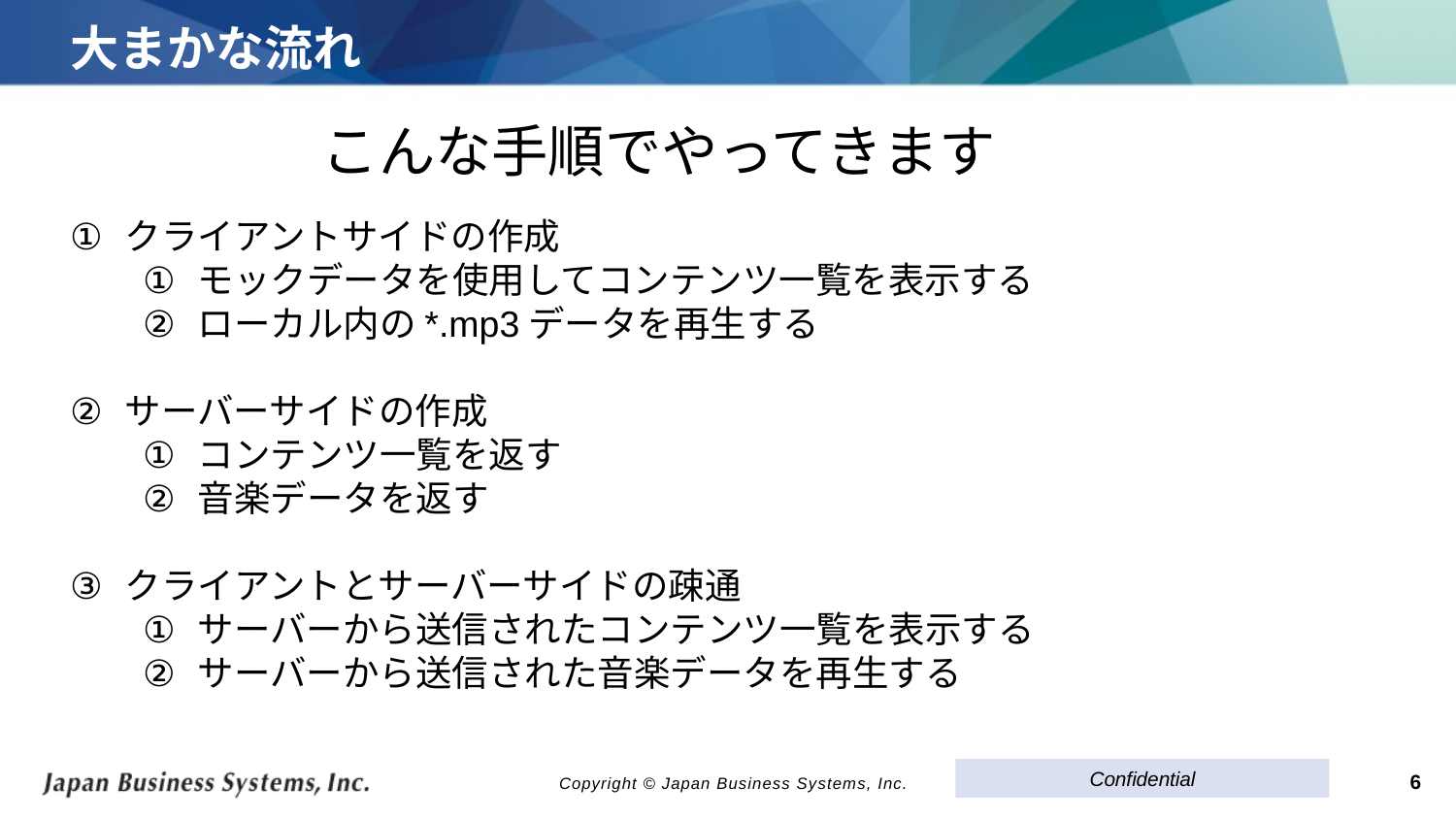

# 大まかな流れ
こんな手順でやってきます
クライアントサイドの作成
モックデータを使用してコンテンツ一覧を表示する
ローカル内の*.mp3データを再生する

サーバーサイドの作成
コンテンツ一覧を返す
音楽データを返す

クライアントとサーバーサイドの疎通
サーバーから送信されたコンテンツ一覧を表示する
サーバーから送信された音楽データを再生する